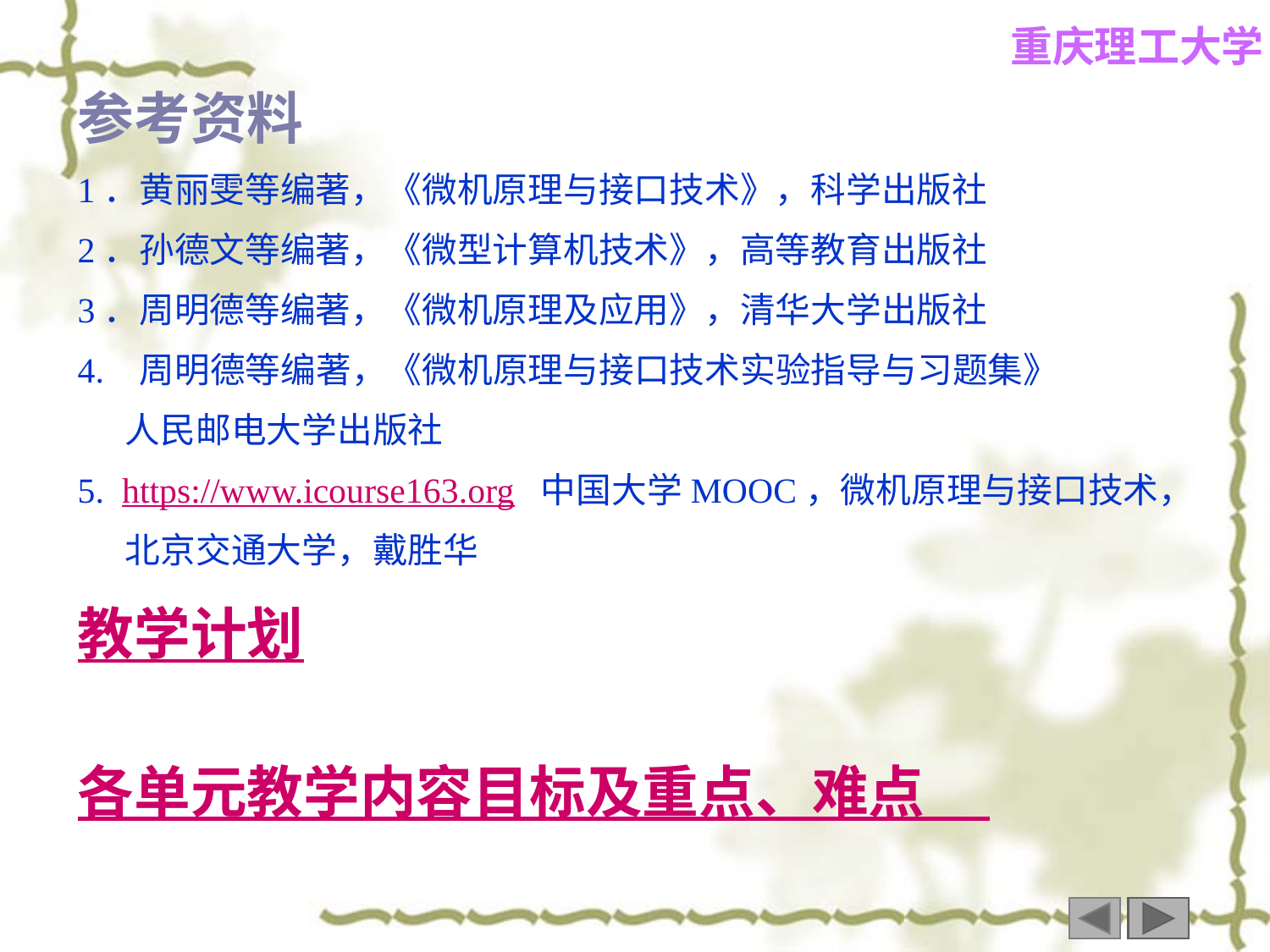

参考资料
1．黄丽雯等编著，《微机原理与接口技术》，科学出版社
2．孙德文等编著，《微型计算机技术》，高等教育出版社
3．周明德等编著，《微机原理及应用》，清华大学出版社
4.   周明德等编著，《微机原理与接口技术实验指导与习题集》
     人民邮电大学出版社
5.  https://www.icourse163.org  中国大学MOOC，微机原理与接口技术，
     北京交通大学，戴胜华
教学计划

各单元教学内容目标及重点、难点